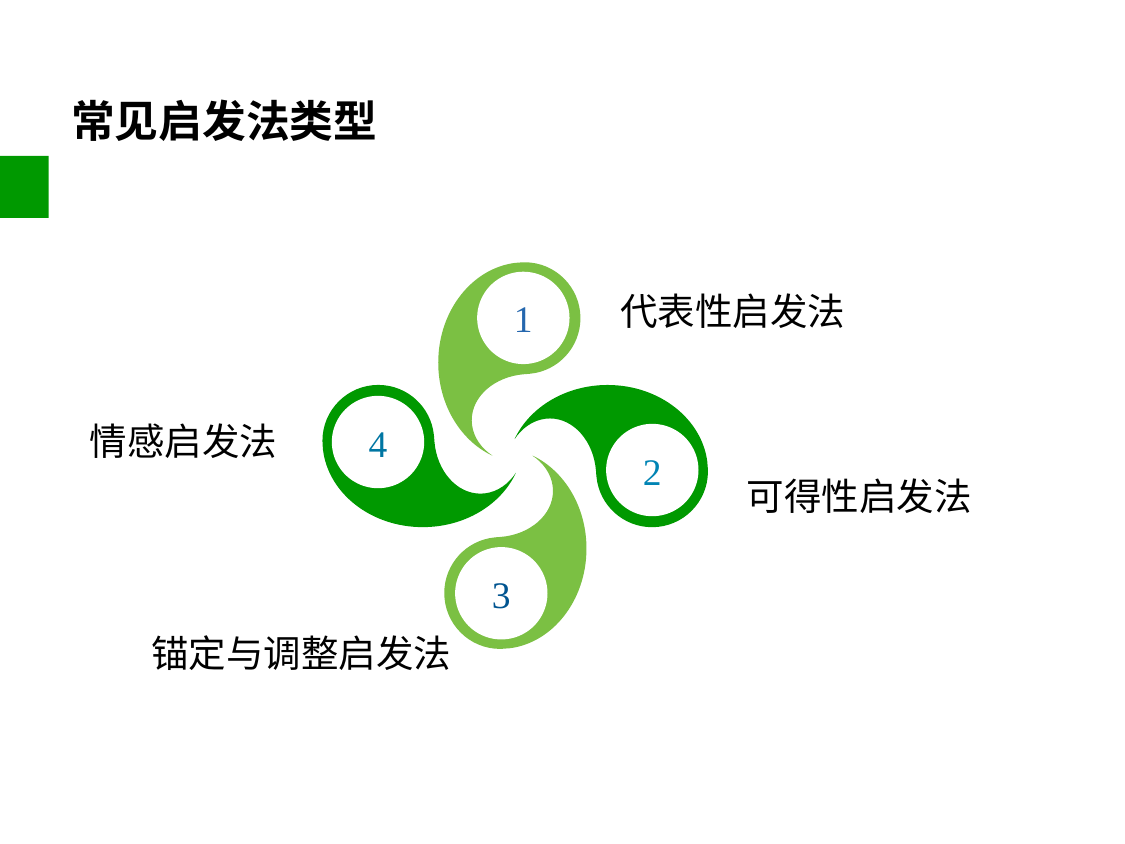

# 常见启发法类型

代表性启发法
1

4

2

情感启发法

可得性启发法
3

锚定与调整启发法
17